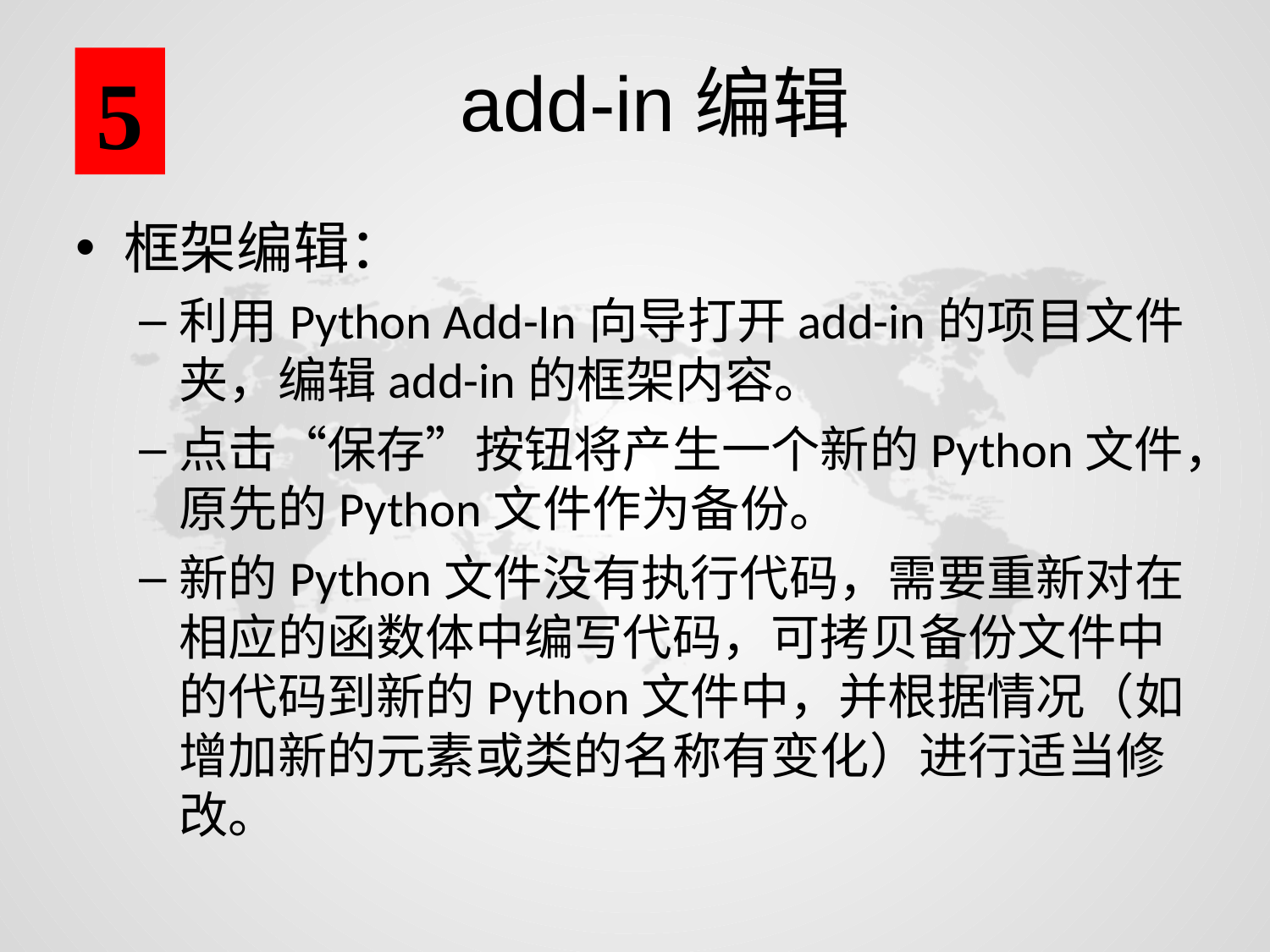

5
# add-in编辑
框架编辑：
利用Python Add-In向导打开add-in的项目文件夹，编辑add-in的框架内容。
点击“保存”按钮将产生一个新的Python文件，原先的Python文件作为备份。
新的Python文件没有执行代码，需要重新对在相应的函数体中编写代码，可拷贝备份文件中的代码到新的Python文件中，并根据情况（如增加新的元素或类的名称有变化）进行适当修改。